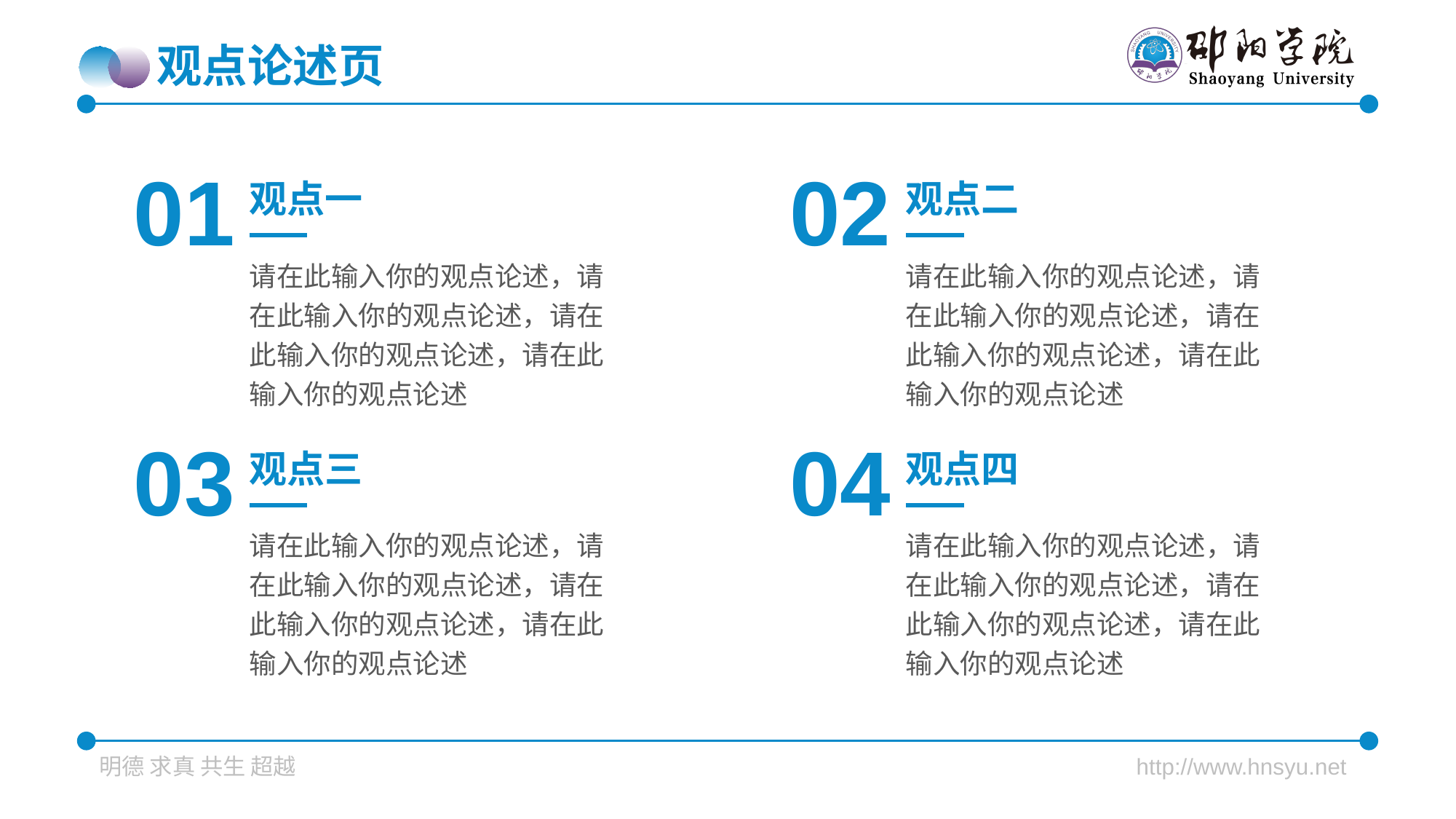

观点论述页
01
02
观点一
观点二
请在此输入你的观点论述，请在此输入你的观点论述，请在此输入你的观点论述，请在此输入你的观点论述
请在此输入你的观点论述，请在此输入你的观点论述，请在此输入你的观点论述，请在此输入你的观点论述
03
04
观点三
观点四
请在此输入你的观点论述，请在此输入你的观点论述，请在此输入你的观点论述，请在此输入你的观点论述
请在此输入你的观点论述，请在此输入你的观点论述，请在此输入你的观点论述，请在此输入你的观点论述